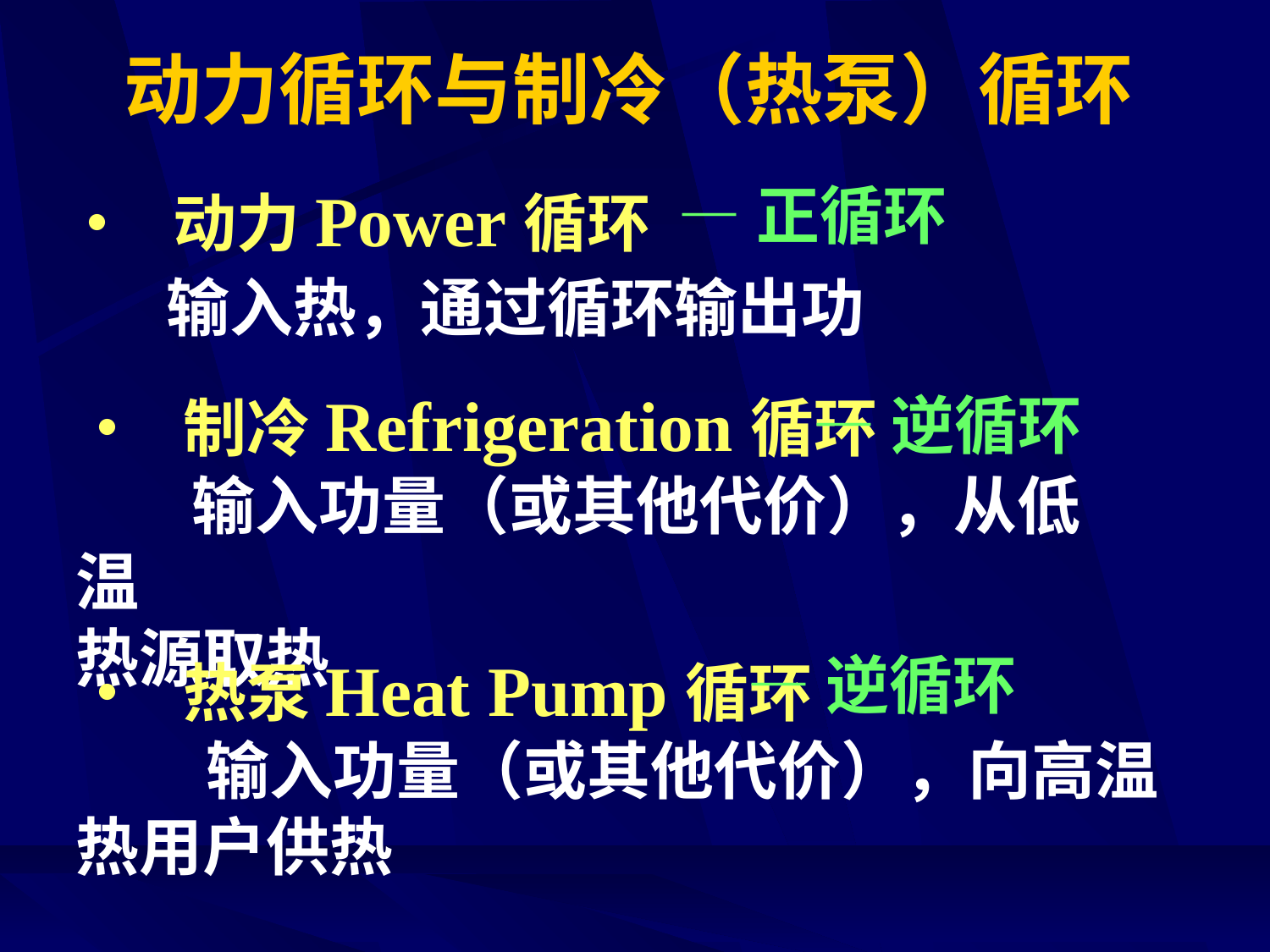

# 动力循环与制冷（热泵）循环
—正循环
•  动力Power循环
       输入热，通过循环输出功
•  制冷Refrigeration循环
       输入功量（或其他代价），从低温
热源取热
—逆循环
—逆循环
•  热泵Heat Pump循环
        输入功量（或其他代价），向高温热用户供热